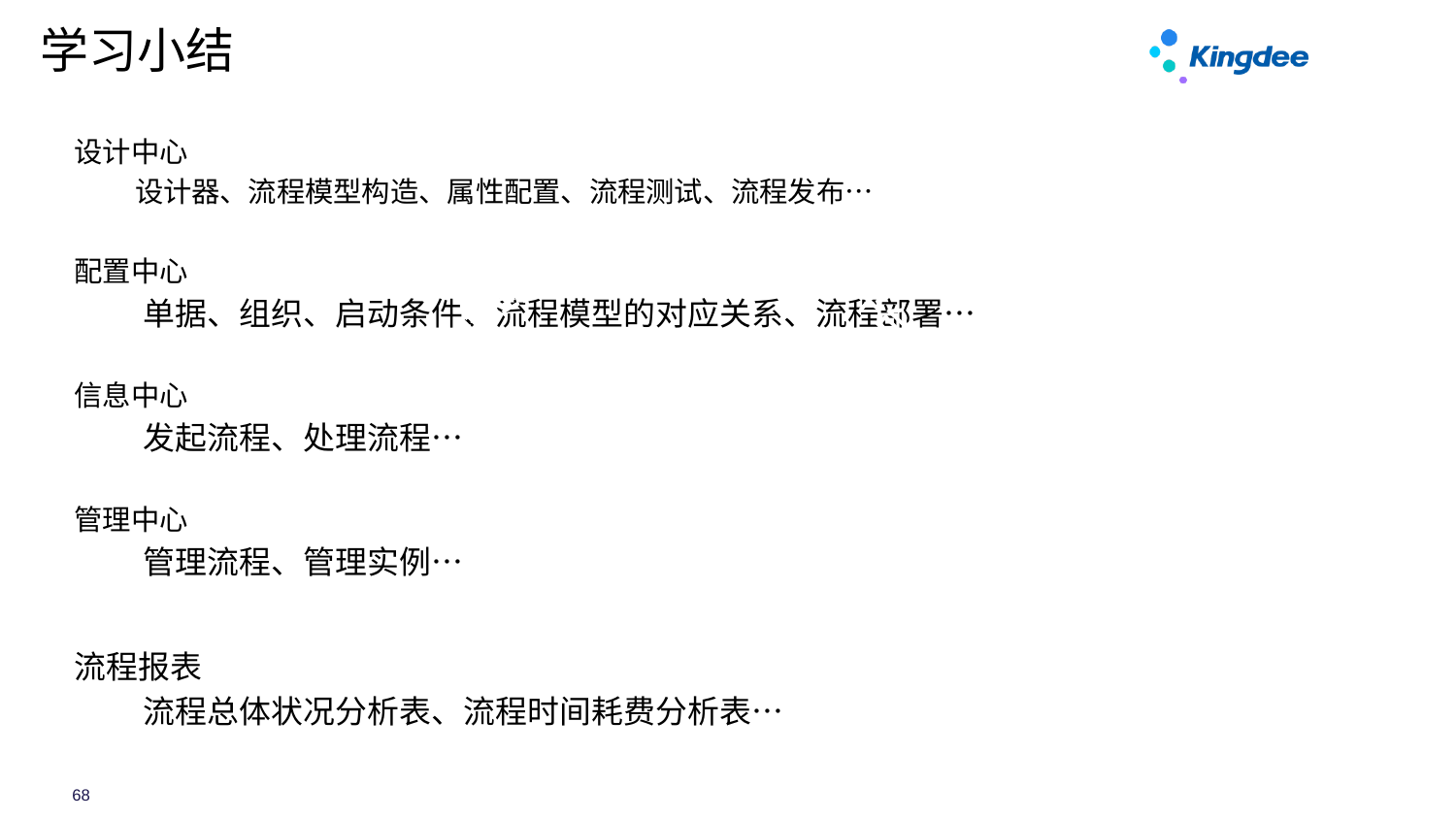

# 学习小结
设计中心
设计器、流程模型构造、属性配置、流程测试、流程发布…

配置中心
单据、组织、启动条件、流程模型的对应关系、流程部署…

信息中心
发起流程、处理流程…

管理中心
管理流程、管理实例…

流程报表
流程总体状况分析表、流程时间耗费分析表…
流程模板配置
运行平台
监控平台